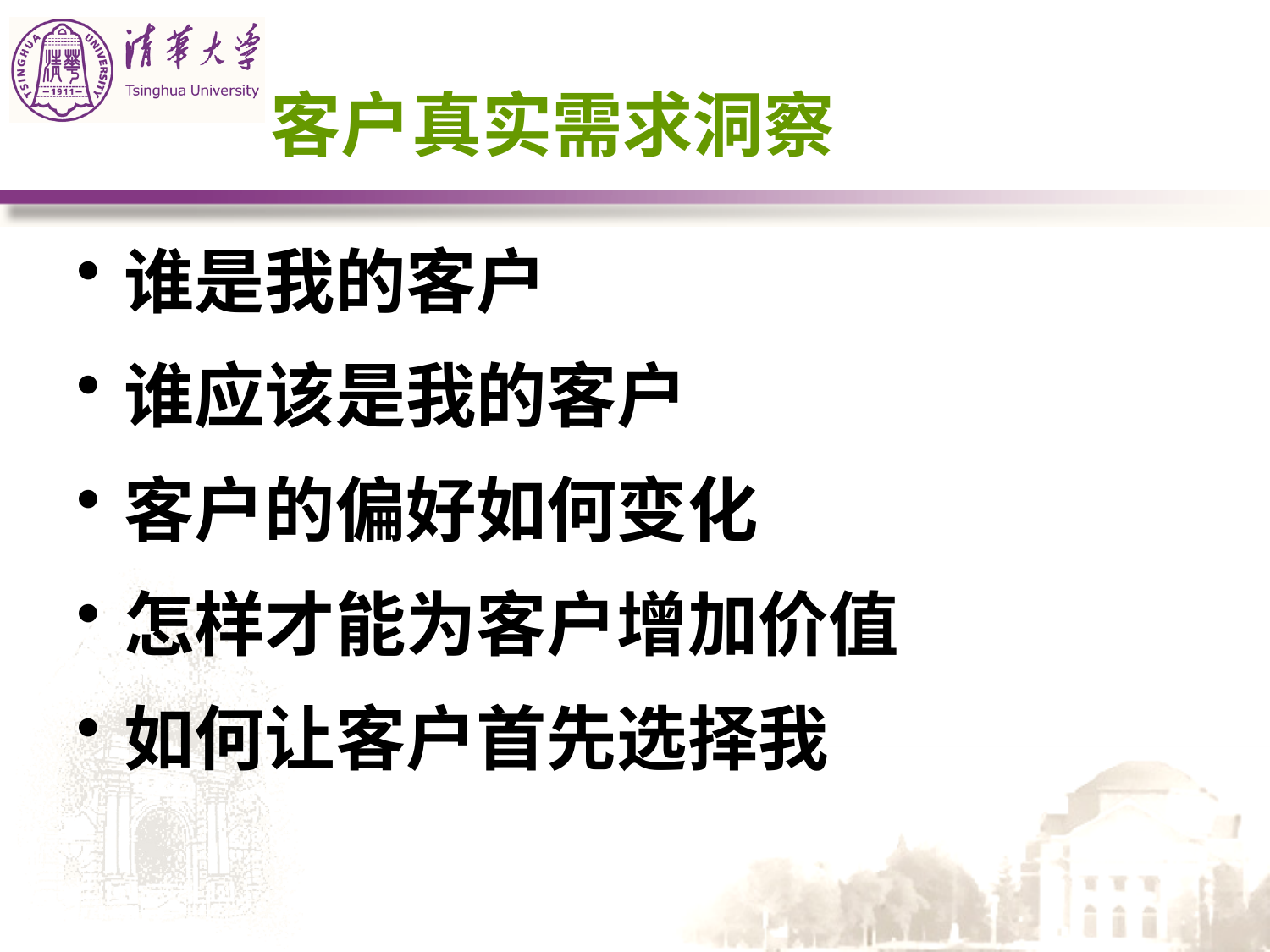

# 客户真实需求洞察
谁是我的客户
谁应该是我的客户
客户的偏好如何变化
怎样才能为客户增加价值
如何让客户首先选择我